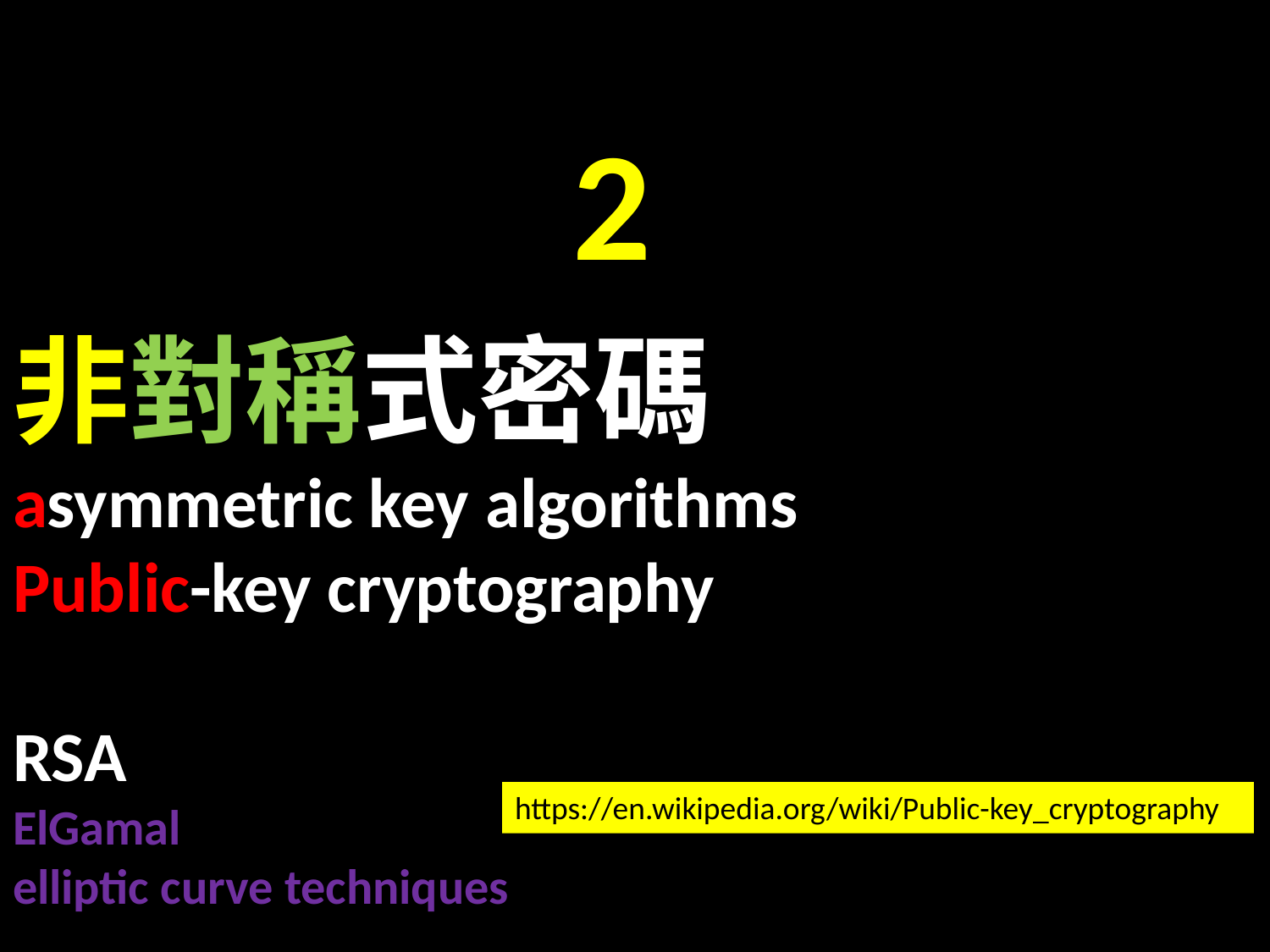

非對稱式密碼
asymmetric key algorithms
Public-key cryptography

RSA
ElGamal
elliptic curve techniques
#
2

https://en.wikipedia.org/wiki/Public-key_cryptography